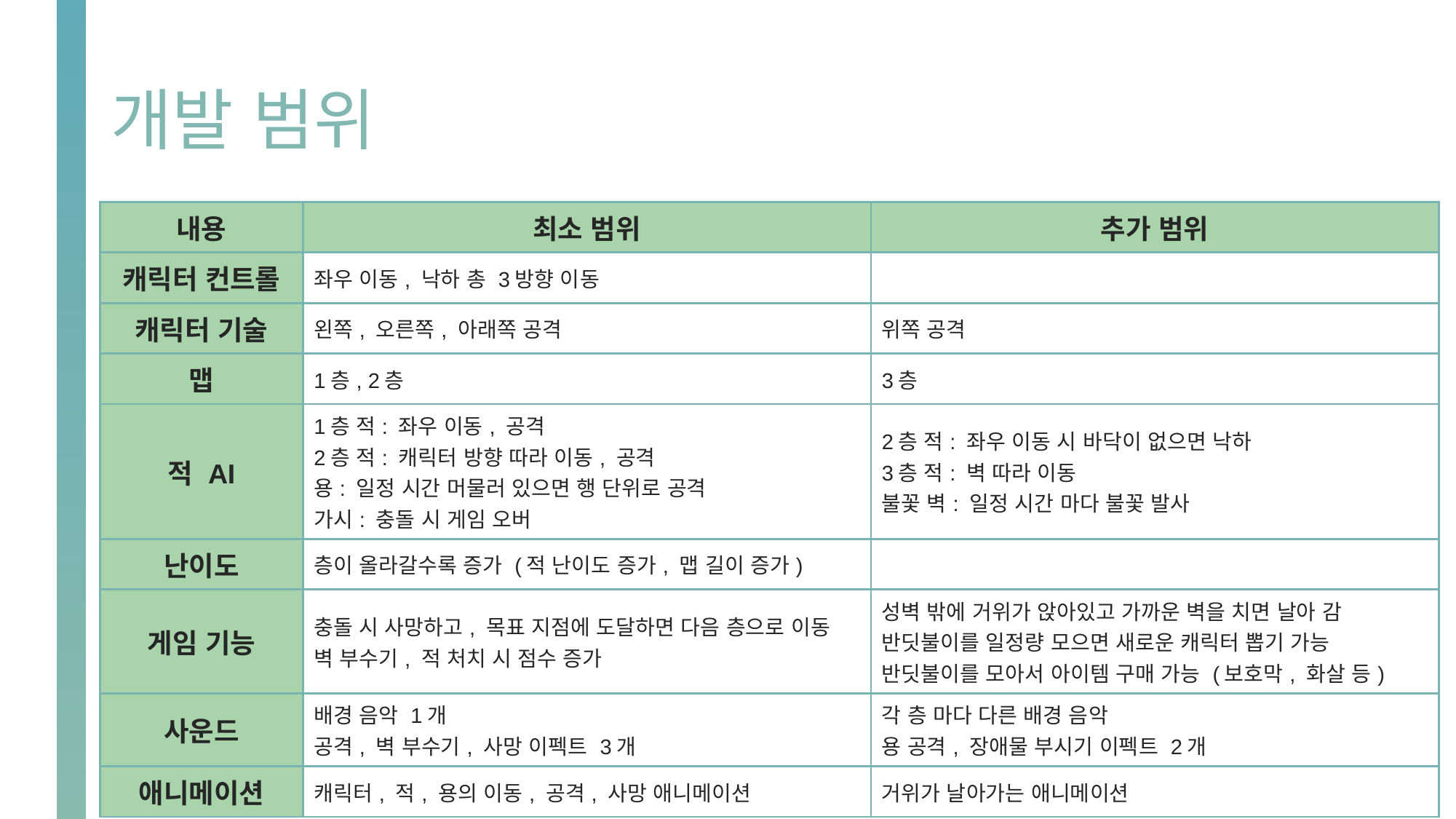

# 개발 범위
| 내용 | 최소 범위 | 추가 범위 |
| --- | --- | --- |
| 캐릭터 컨트롤 | 좌우 이동, 낙하 총 3방향 이동 |  |
| 캐릭터 기술 | 왼쪽, 오른쪽, 아래쪽 공격 | 위쪽 공격 |
| 맵 | 1층, 2층 | 3층 |
| 적 AI | 1층 적: 좌우 이동, 공격 2층 적: 캐릭터 방향 따라 이동, 공격 용: 일정 시간 머물러 있으면 행 단위로 공격 가시: 충돌 시 게임 오버 | 2층 적: 좌우 이동 시 바닥이 없으면 낙하 3층 적: 벽 따라 이동 불꽃 벽: 일정 시간 마다 불꽃 발사 |
| 난이도 | 층이 올라갈수록 증가 (적 난이도 증가, 맵 길이 증가) |  |
| 게임 기능 | 충돌 시 사망하고, 목표 지점에 도달하면 다음 층으로 이동 벽 부수기, 적 처치 시 점수 증가 | 성벽 밖에 거위가 앉아있고 가까운 벽을 치면 날아 감 반딧불이를 일정량 모으면 새로운 캐릭터 뽑기 가능 반딧불이를 모아서 아이템 구매 가능 (보호막, 화살 등) |
| 사운드 | 배경 음악 1개 공격, 벽 부수기, 사망 이펙트 3개 | 각 층 마다 다른 배경 음악 용 공격, 장애물 부시기 이펙트 2개 |
| 애니메이션 | 캐릭터, 적, 용의 이동, 공격, 사망 애니메이션 | 거위가 날아가는 애니메이션 |